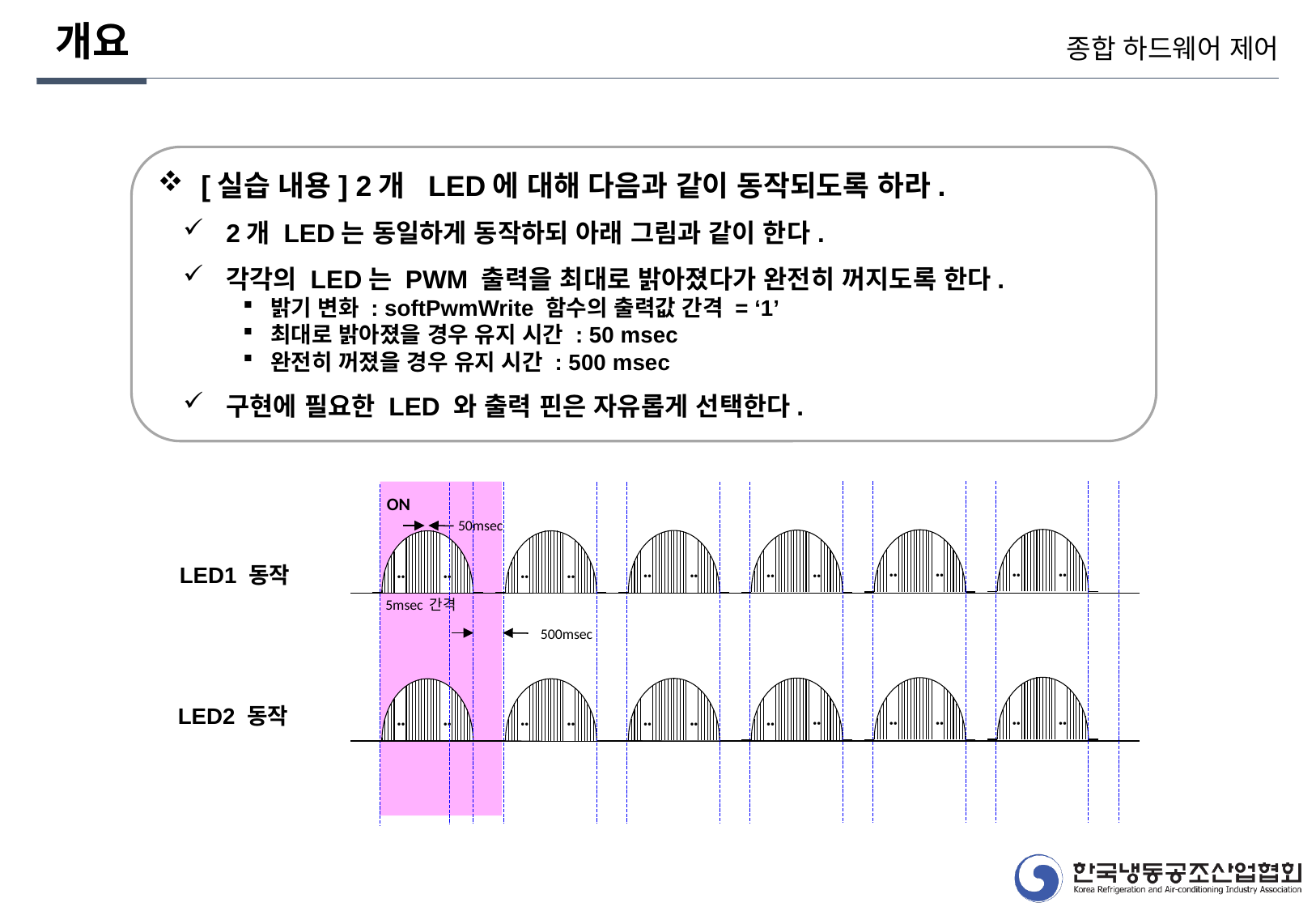

개요

종합 하드웨어 제어

[실습 내용] 2개  LED에 대해 다음과 같이 동작되도록 하라.
2개 LED는 동일하게 동작하되 아래 그림과 같이 한다.
각각의 LED는 PWM 출력을 최대로 밝아졌다가 완전히 꺼지도록 한다.
밝기 변화 : softPwmWrite 함수의 출력값 간격 = ‘1’
최대로 밝아졌을 경우 유지 시간 : 50 msec
완전히 꺼졌을 경우 유지 시간 : 500 msec
구현에 필요한 LED 와 출력 핀은 자유롭게 선택한다.

ON
50msec

••
••

••
••

••
••

••
••

••
••

••
••
LED1 동작
5msec 간격
500msec

••
••

••
••

••
••

••
••

••
••

••
••
LED2 동작